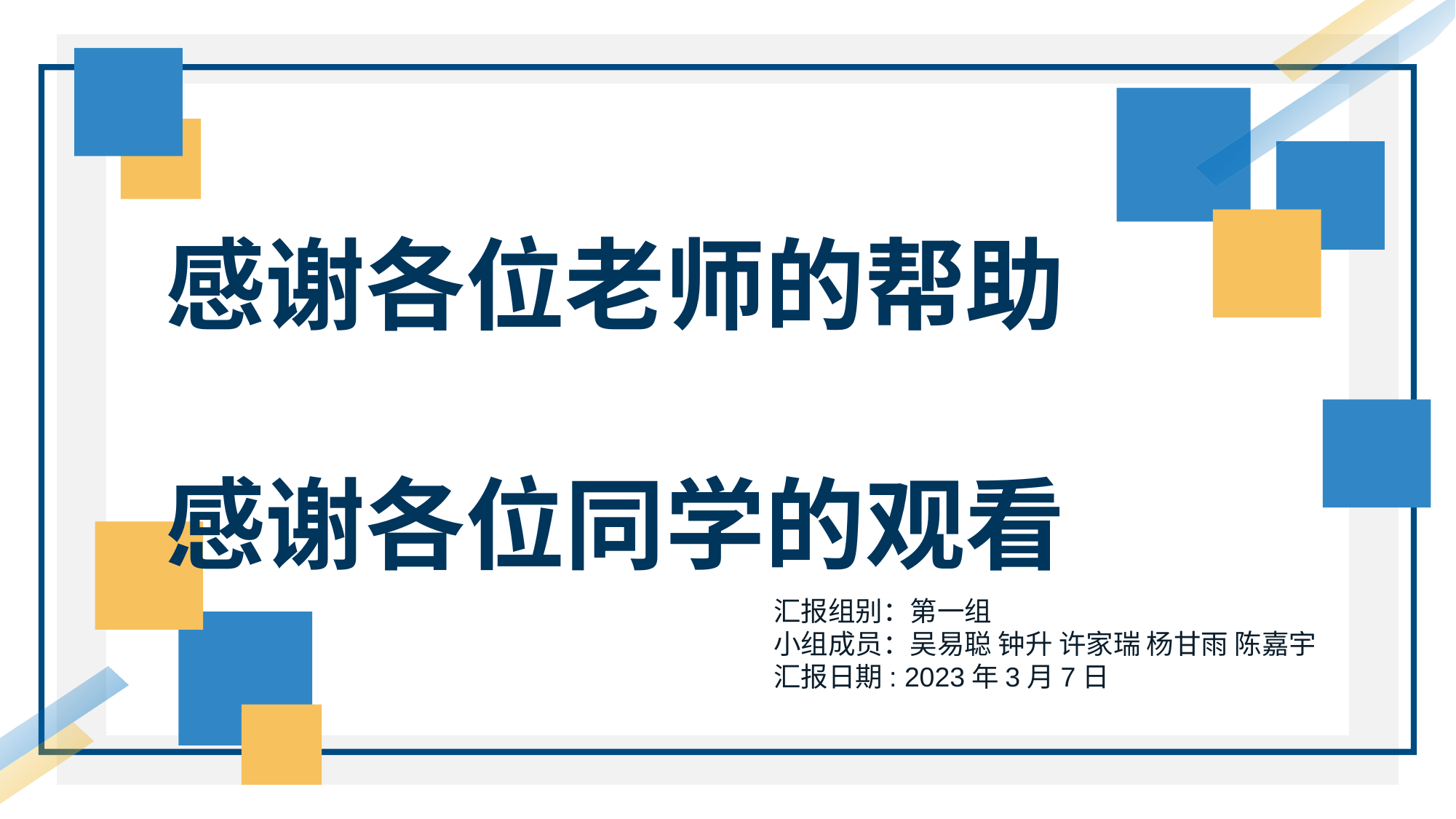

感谢各位老师的帮助

感谢各位同学的观看

汇报组别：第一组
小组成员：吴易聪 钟升 许家瑞 杨甘雨 陈嘉宇
汇报日期: 2023年3月7日